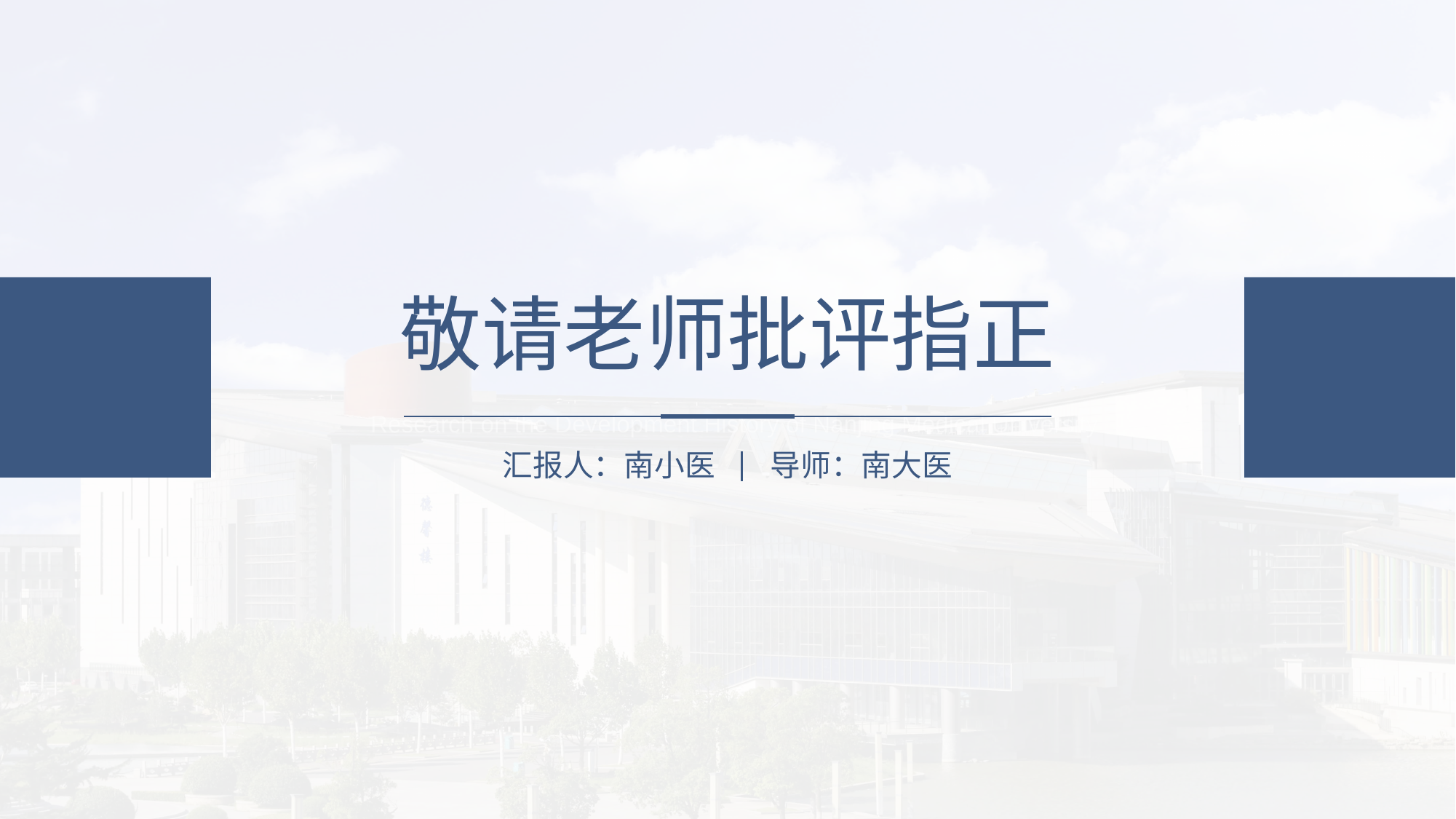

敬请老师批评指正

Research on the Development History of Nanjing Medical University
汇报人：南小医
导师：南大医